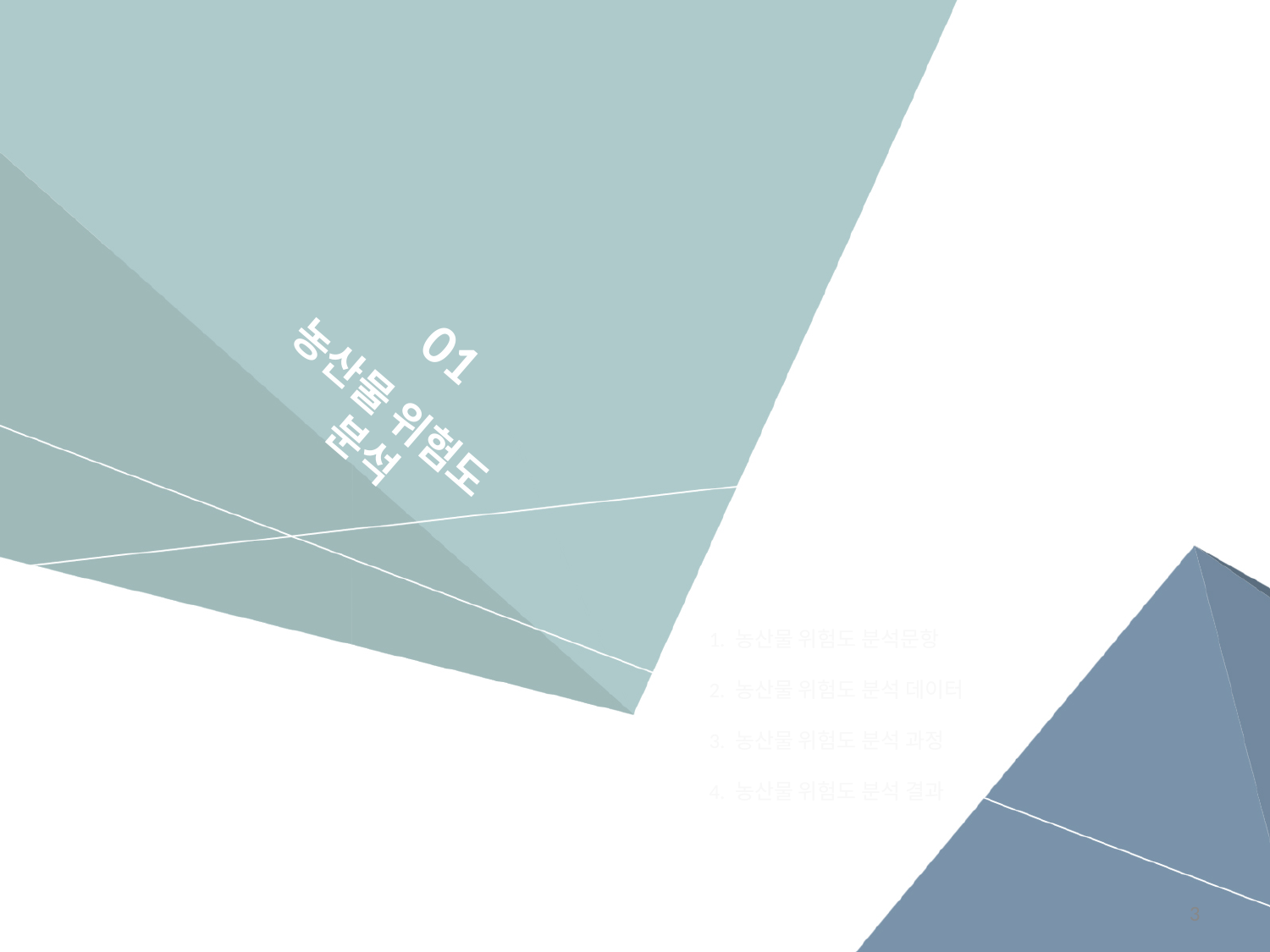

01
농산물 위험도
분석
1. 농산물 위험도 분석문항

2. 농산물 위험도 분석 데이터

3. 농산물 위험도 분석 과정

4. 농산물 위험도 분석 결과
3